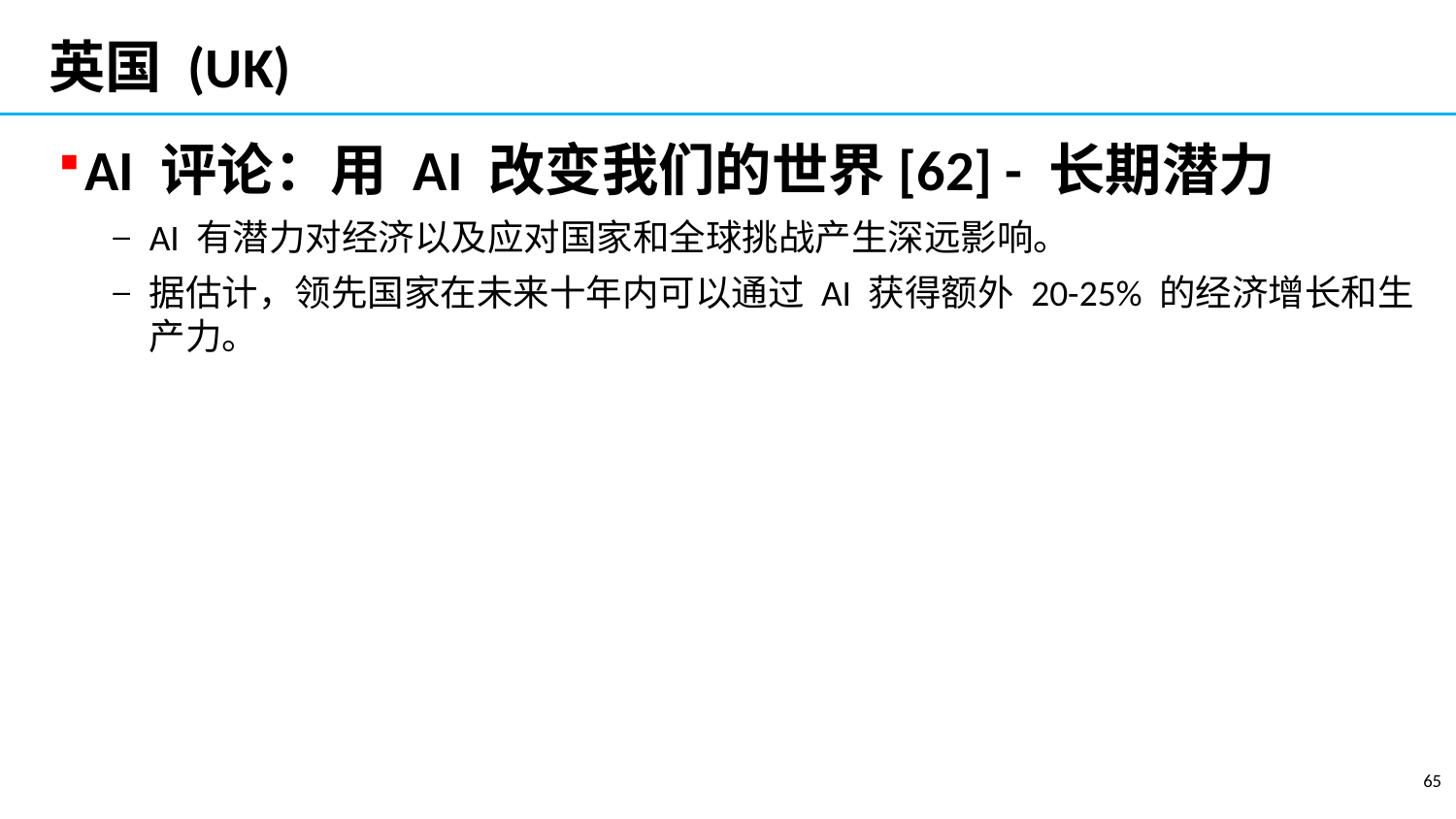

# 英国 (UK)
AI 评论：用 AI 改变我们的世界[62] - 长期潜力
AI 有潜力对经济以及应对国家和全球挑战产生深远影响。
据估计，领先国家在未来十年内可以通过 AI 获得额外 20-25% 的经济增长和生产力。

65